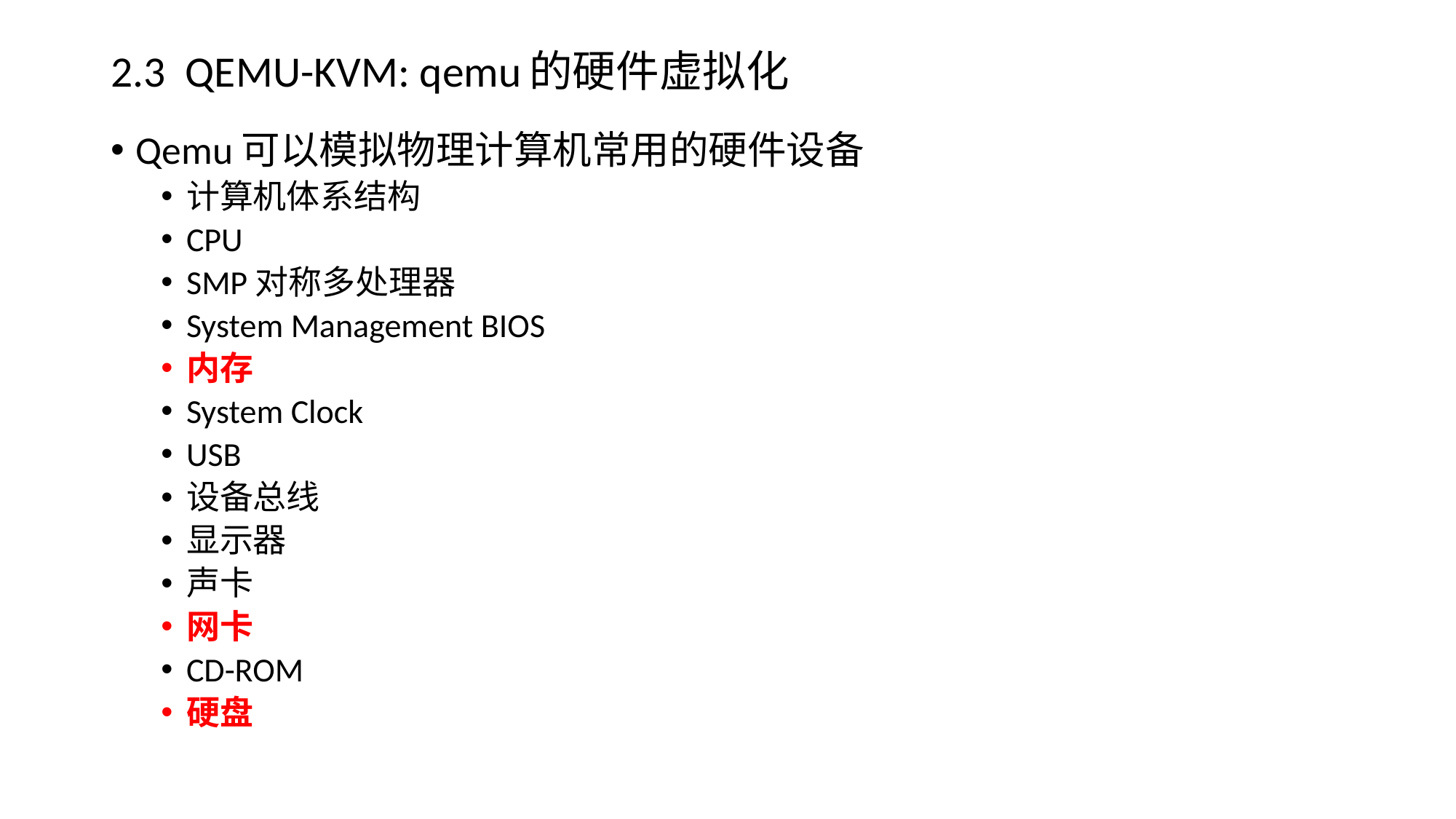

# 2.3  QEMU-KVM: qemu的硬件虚拟化
Qemu可以模拟物理计算机常用的硬件设备
计算机体系结构
CPU
SMP对称多处理器
System Management BIOS
内存
System Clock
USB
设备总线
显示器
声卡
网卡
CD-ROM
硬盘